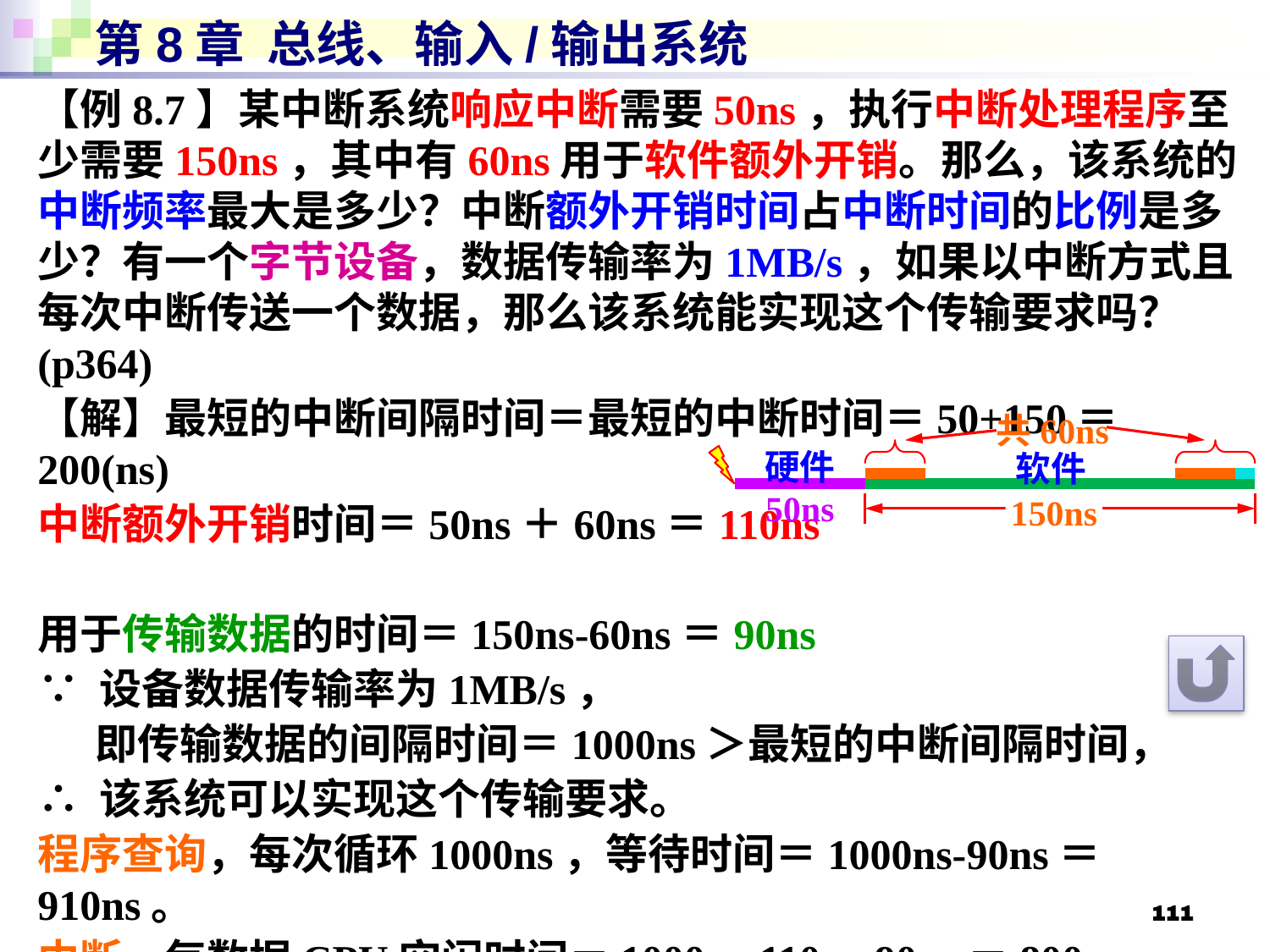

# 第8章  总线、输入/输出系统
【例8.7】某中断系统响应中断需要50ns，执行中断处理程序至少需要150ns，其中有60ns用于软件额外开销。那么，该系统的中断频率最大是多少？中断额外开销时间占中断时间的比例是多少？有一个字节设备，数据传输率为1MB/s，如果以中断方式且每次中断传送一个数据，那么该系统能实现这个传输要求吗？(p364)
【解】最短的中断间隔时间＝最短的中断时间＝50+150＝200(ns)
中断额外开销时间＝50ns＋60ns＝110ns

用于传输数据的时间＝150ns-60ns＝90ns
∵ 设备数据传输率为1MB/s，
     即传输数据的间隔时间＝1000ns＞最短的中断间隔时间，
∴ 该系统可以实现这个传输要求。
程序查询，每次循环1000ns，等待时间＝1000ns-90ns＝910ns。
中断，每数据CPU空闲时间＝1000ns-110ns-90ns＝800ns，
即：800ns做其它事，200ns处理此外设事务，……，周而复始。
共60ns

硬件
软件

50ns
150ns

111